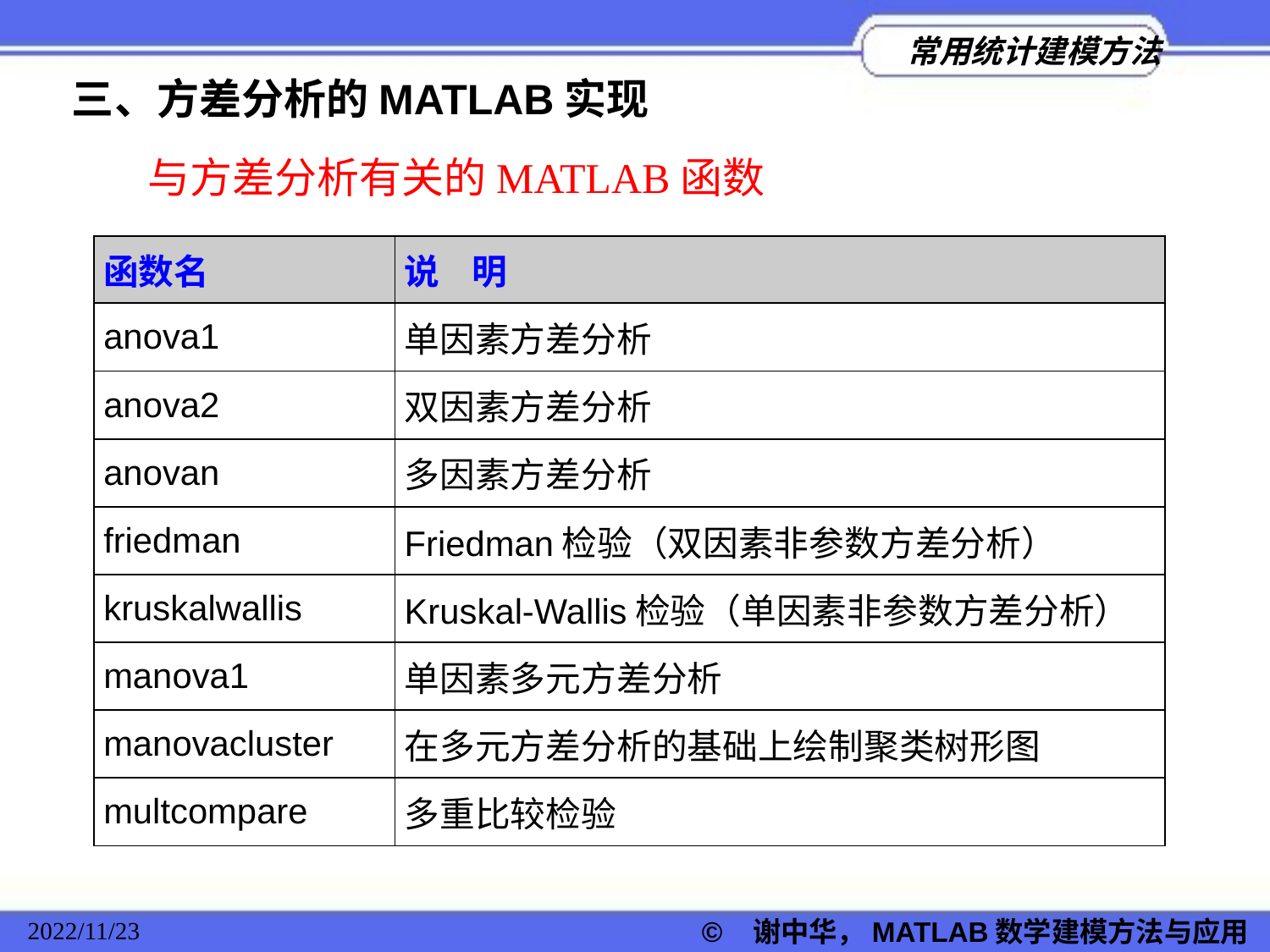

三、方差分析的MATLAB实现
与方差分析有关的MATLAB函数
| 函数名 | 说 明 |
| --- | --- |
| anova1 | 单因素方差分析 |
| anova2 | 双因素方差分析 |
| anovan | 多因素方差分析 |
| friedman | Friedman检验（双因素非参数方差分析） |
| kruskalwallis | Kruskal-Wallis检验（单因素非参数方差分析） |
| manova1 | 单因素多元方差分析 |
| manovacluster | 在多元方差分析的基础上绘制聚类树形图 |
| multcompare | 多重比较检验 |
©   谢中华，MATLAB数学建模方法与应用
2022/11/23